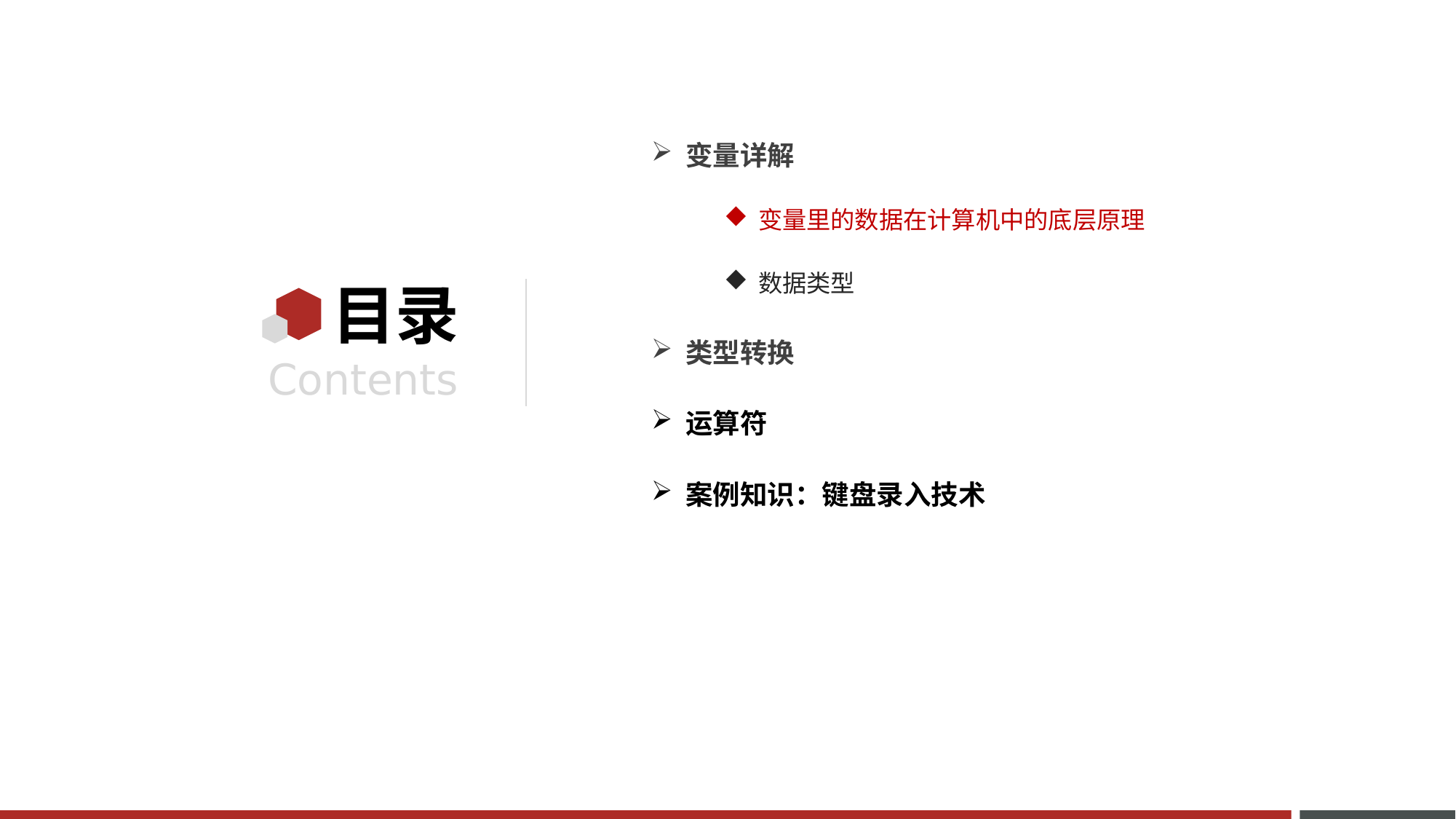

变量详解
变量里的数据在计算机中的底层原理
数据类型
类型转换
运算符
案例知识：键盘录入技术